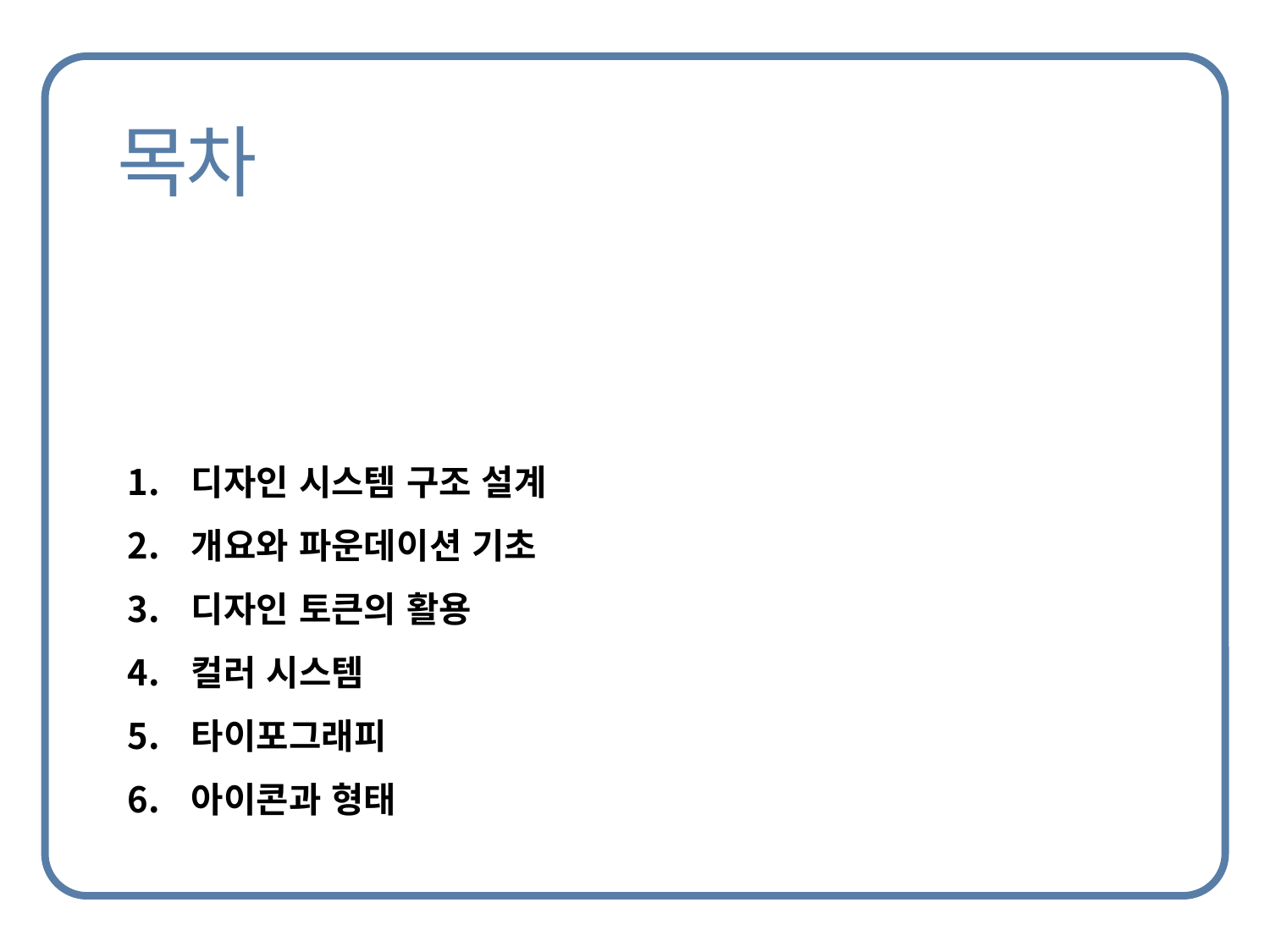

디자인 시스템 구조 설계
개요와 파운데이션 기초
디자인 토큰의 활용
컬러 시스템
타이포그래피
아이콘과 형태